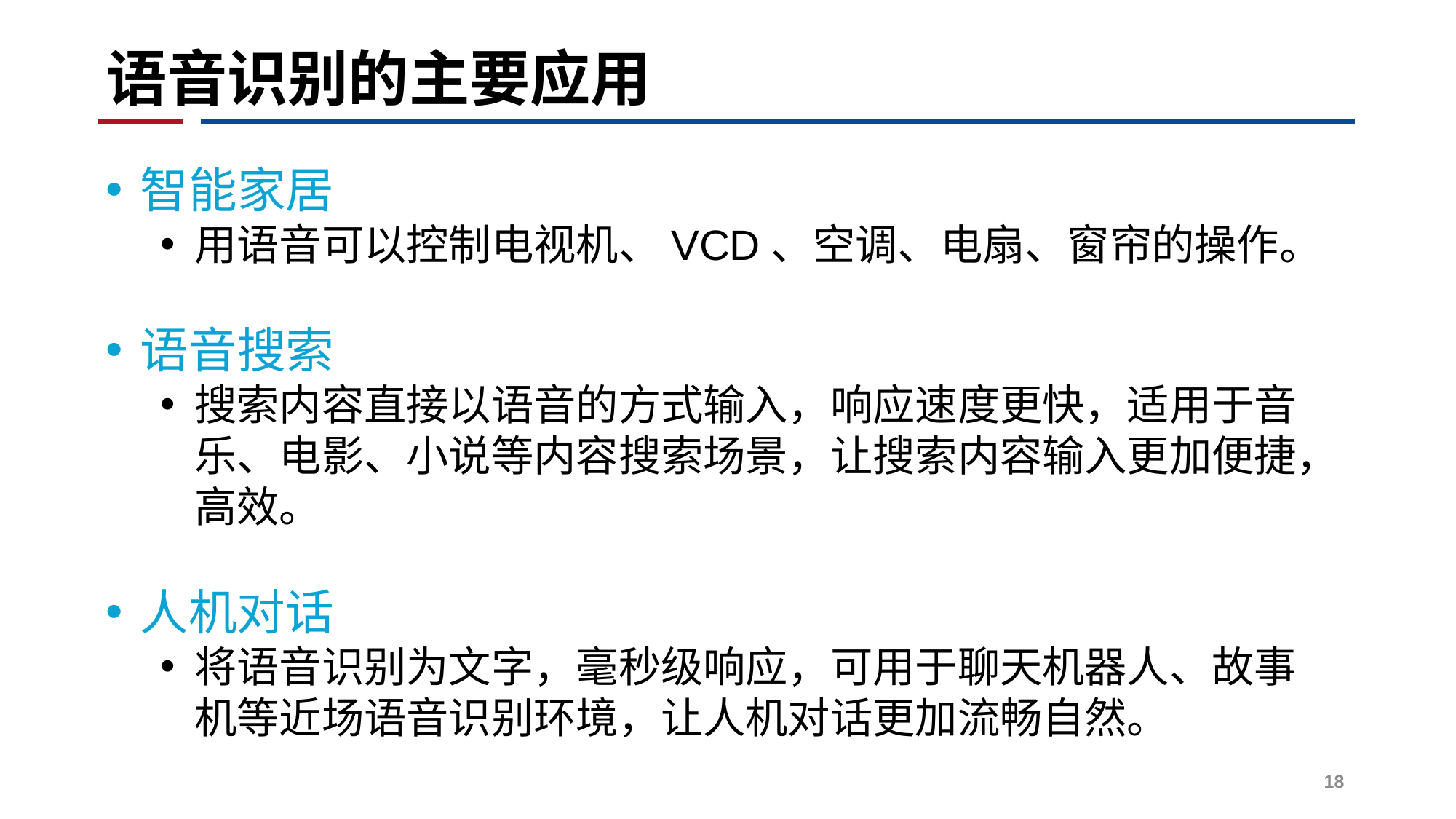

# 语音识别的主要应用
智能家居
用语音可以控制电视机、VCD、空调、电扇、窗帘的操作。

语音搜索
搜索内容直接以语音的方式输入，响应速度更快，适用于音乐、电影、小说等内容搜索场景，让搜索内容输入更加便捷，高效。

人机对话
将语音识别为文字，毫秒级响应，可用于聊天机器人、故事机等近场语音识别环境，让人机对话更加流畅自然。

18